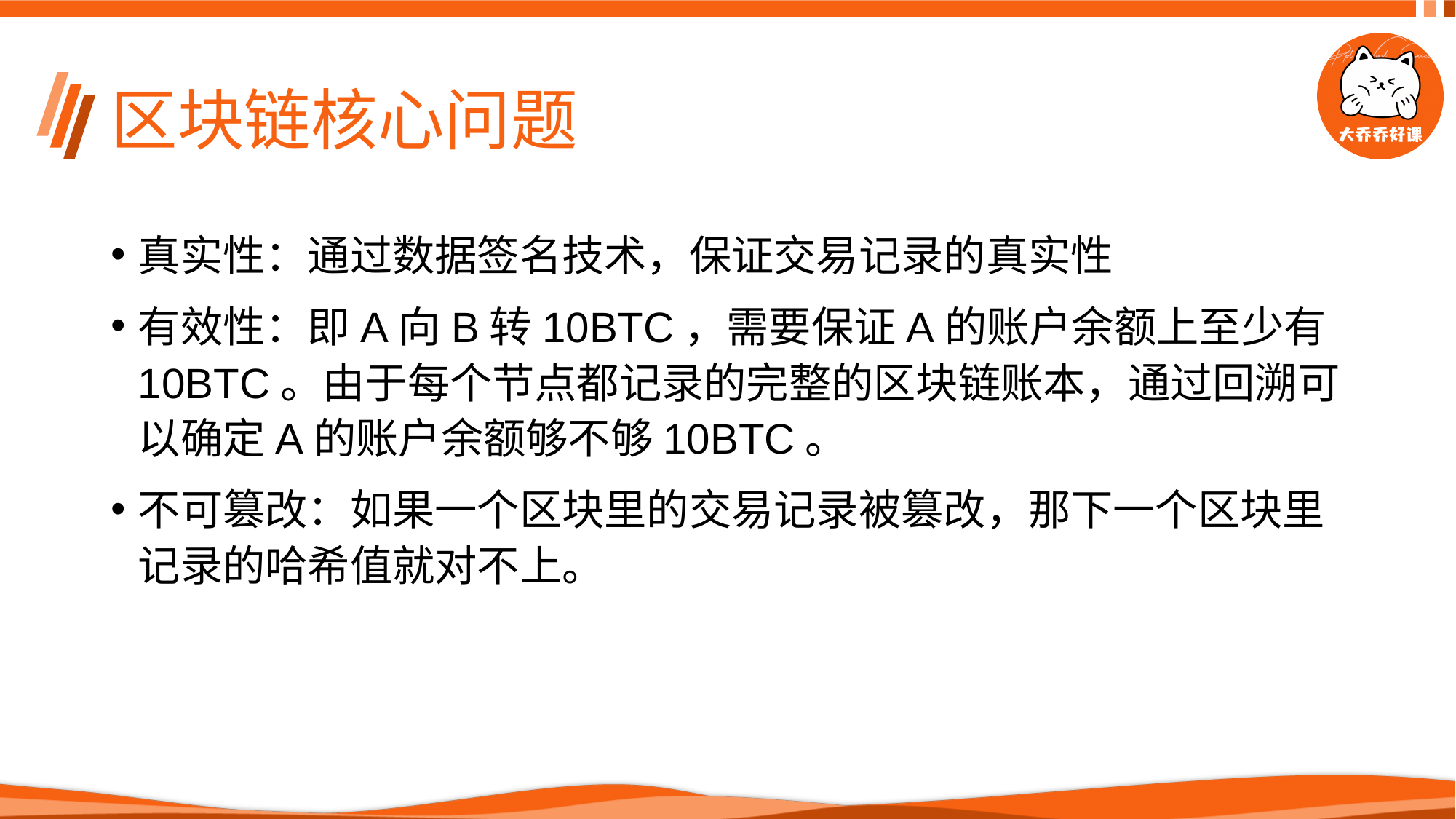

# 区块链核心问题
真实性：通过数据签名技术，保证交易记录的真实性
有效性：即A向B转10BTC，需要保证A的账户余额上至少有10BTC。由于每个节点都记录的完整的区块链账本，通过回溯可以确定A的账户余额够不够10BTC。
不可篡改：如果一个区块里的交易记录被篡改，那下一个区块里记录的哈希值就对不上。